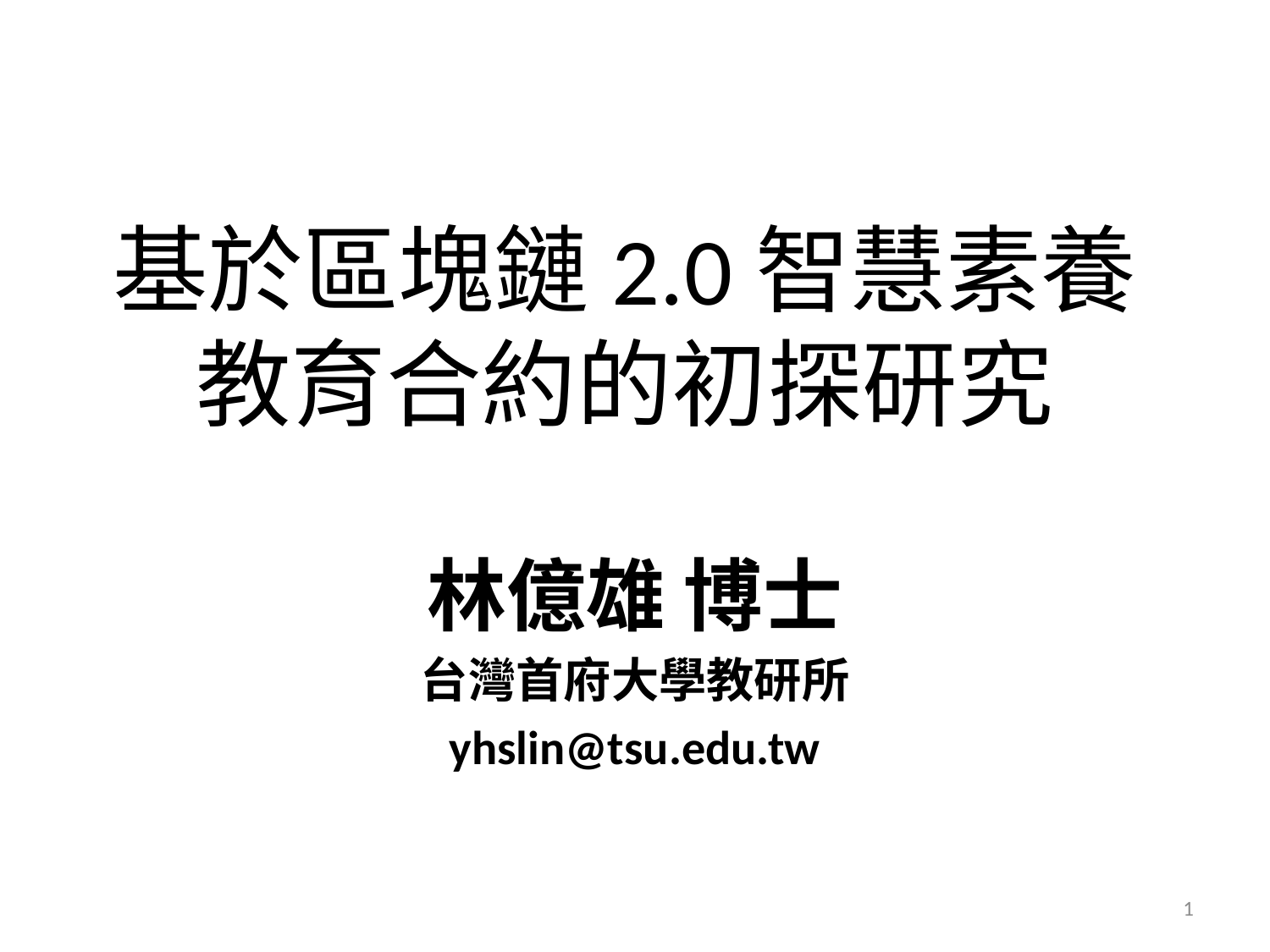

# 基於區塊鏈2.0智慧素養教育合約的初探研究
林億雄 博士
台灣首府大學教研所
yhslin@tsu.edu.tw
1